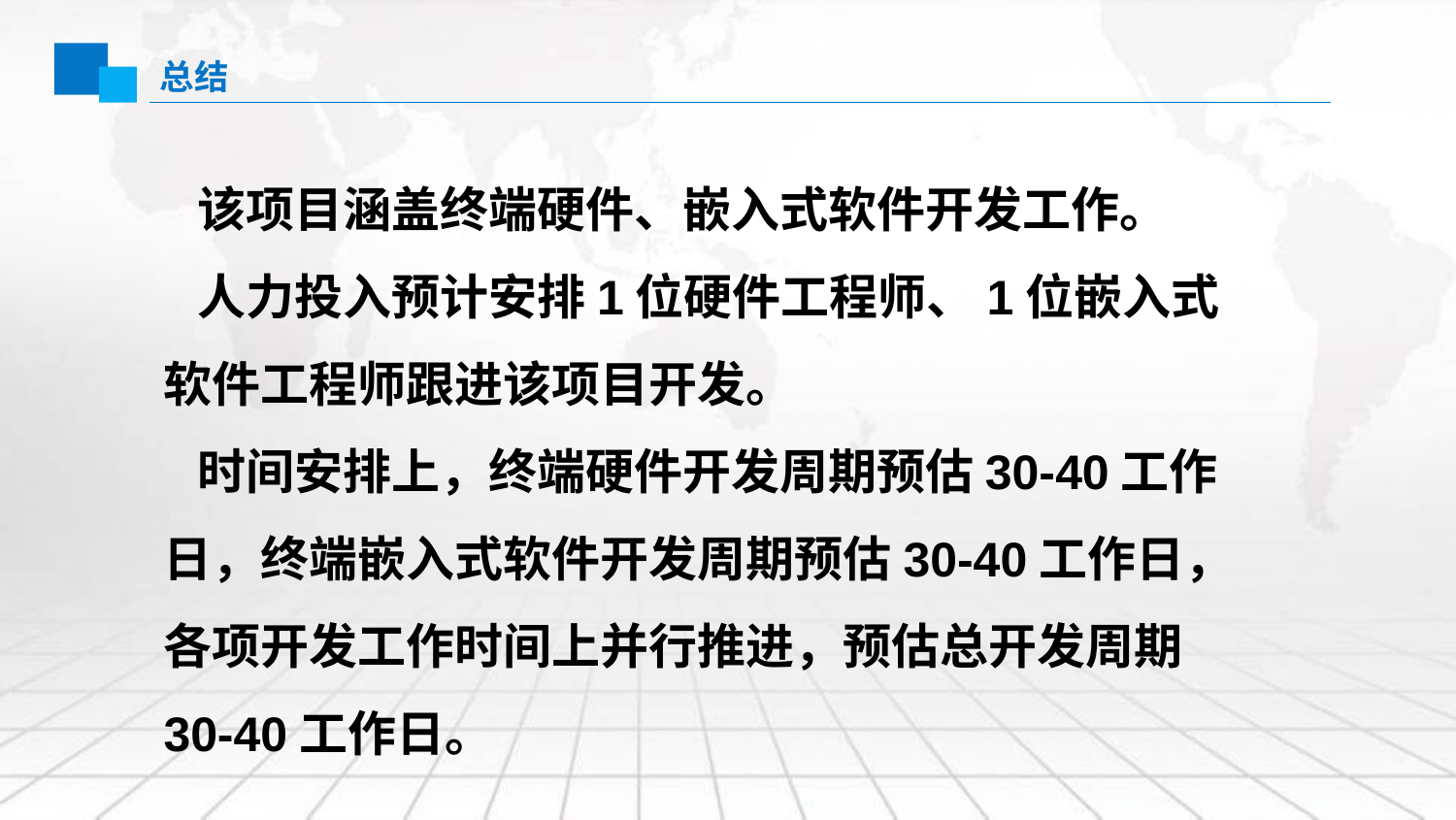

总结

   该项目涵盖终端硬件、嵌入式软件开发工作。
  人力投入预计安排1位硬件工程师、1位嵌入式软件工程师跟进该项目开发。
  时间安排上，终端硬件开发周期预估30-40工作日，终端嵌入式软件开发周期预估30-40工作日，各项开发工作时间上并行推进，预估总开发周期30-40工作日。